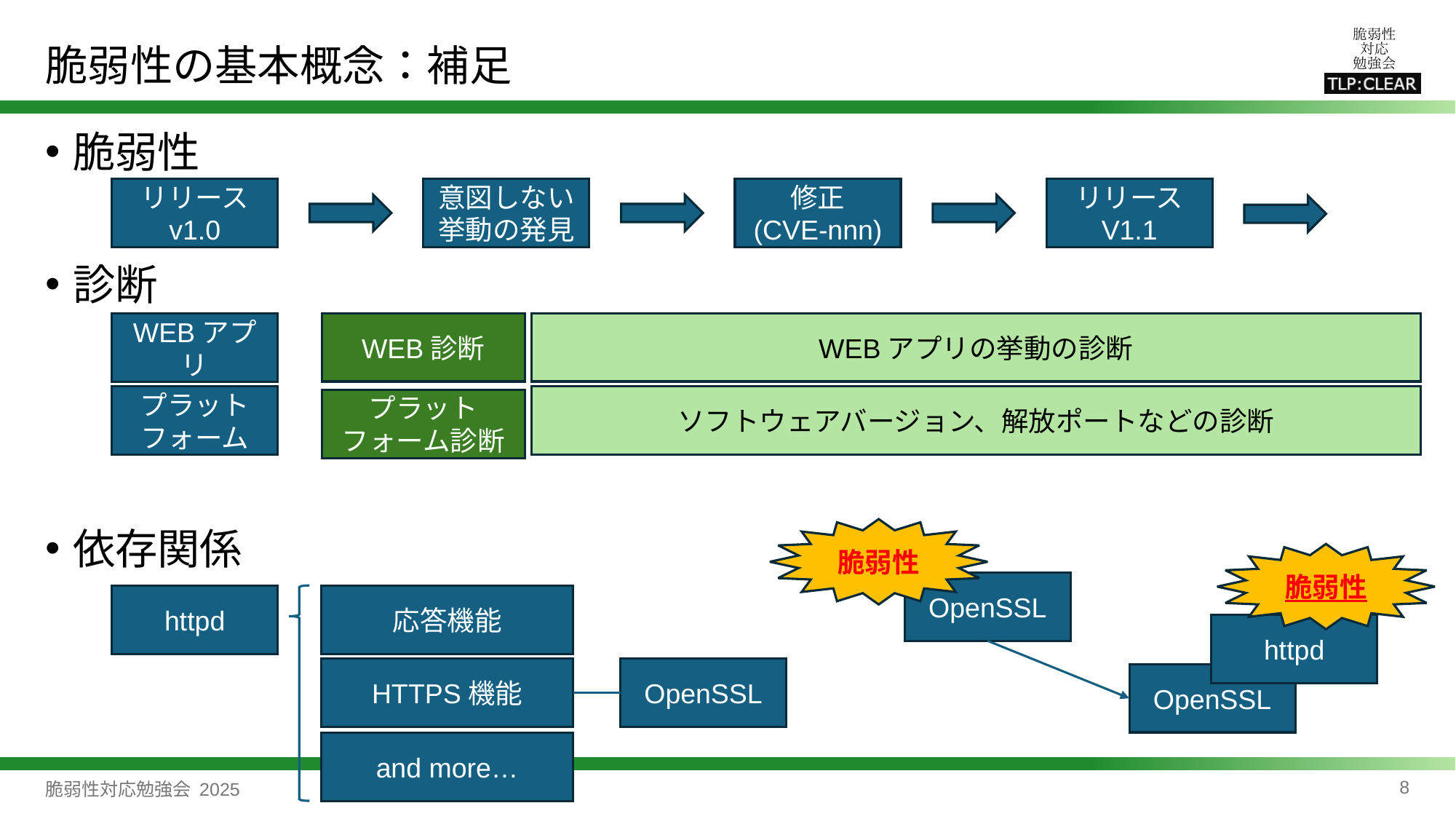

# 脆弱性の基本概念：補足
脆弱性

診断

依存関係
リリース v1.0
意図しない挙動の発見
修正
(CVE-nnn)
リリース
V1.1

WEB診断
WEBアプリの挙動の診断
WEBアプリ
プラットフォーム
ソフトウェアバージョン、解放ポートなどの診断
プラットフォーム診断
脆弱性
脆弱性
OpenSSL
httpd

応答機能
httpd
HTTPS機能
OpenSSL
OpenSSL
and more…
8
脆弱性対応勉強会 2025